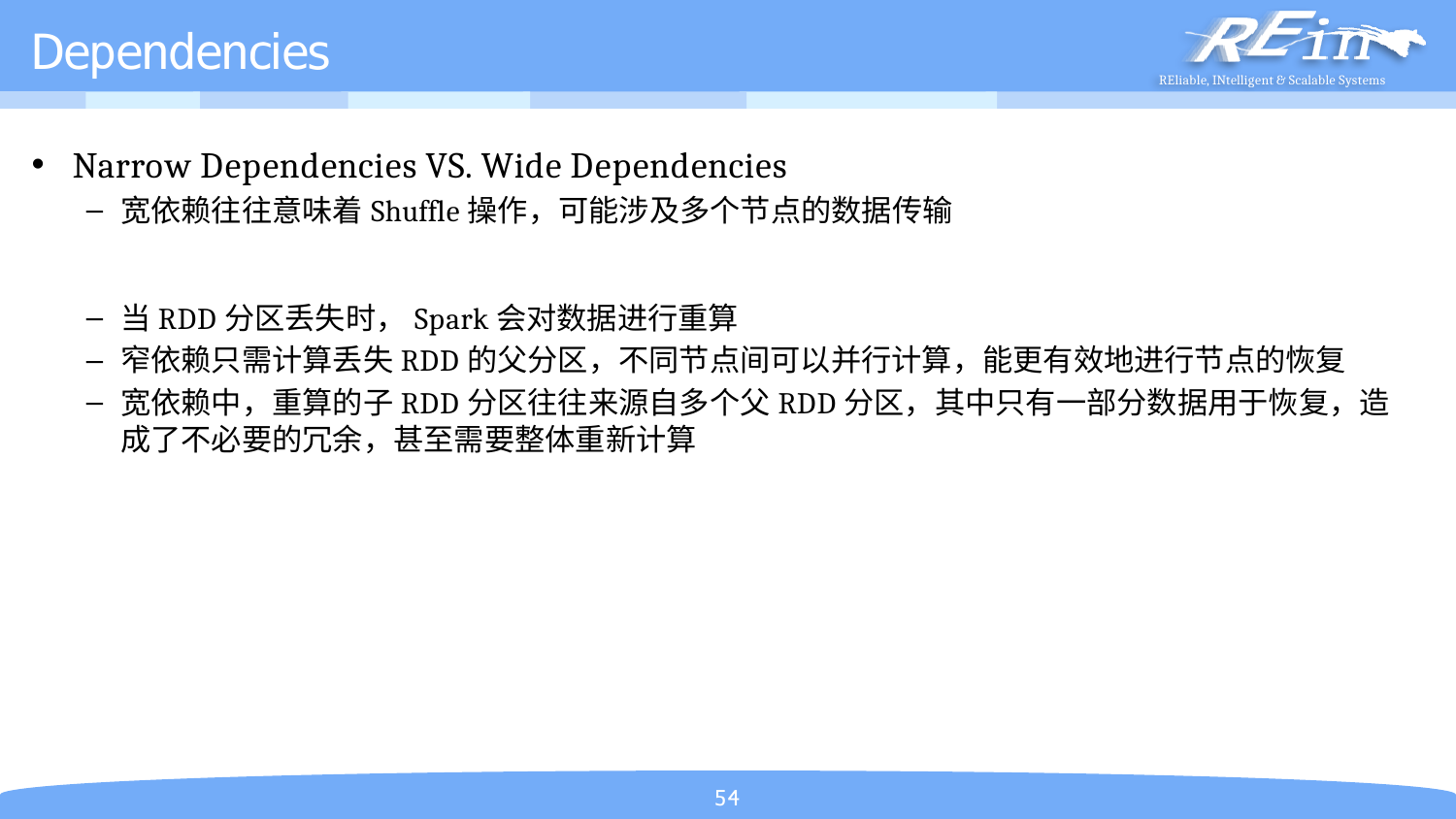

# Dependencies
Narrow Dependencies VS. Wide Dependencies
宽依赖往往意味着Shuffle操作，可能涉及多个节点的数据传输

当RDD分区丢失时，Spark会对数据进行重算
窄依赖只需计算丢失RDD的父分区，不同节点间可以并行计算，能更有效地进行节点的恢复
宽依赖中，重算的子RDD分区往往来源自多个父RDD分区，其中只有一部分数据用于恢复，造成了不必要的冗余，甚至需要整体重新计算
54